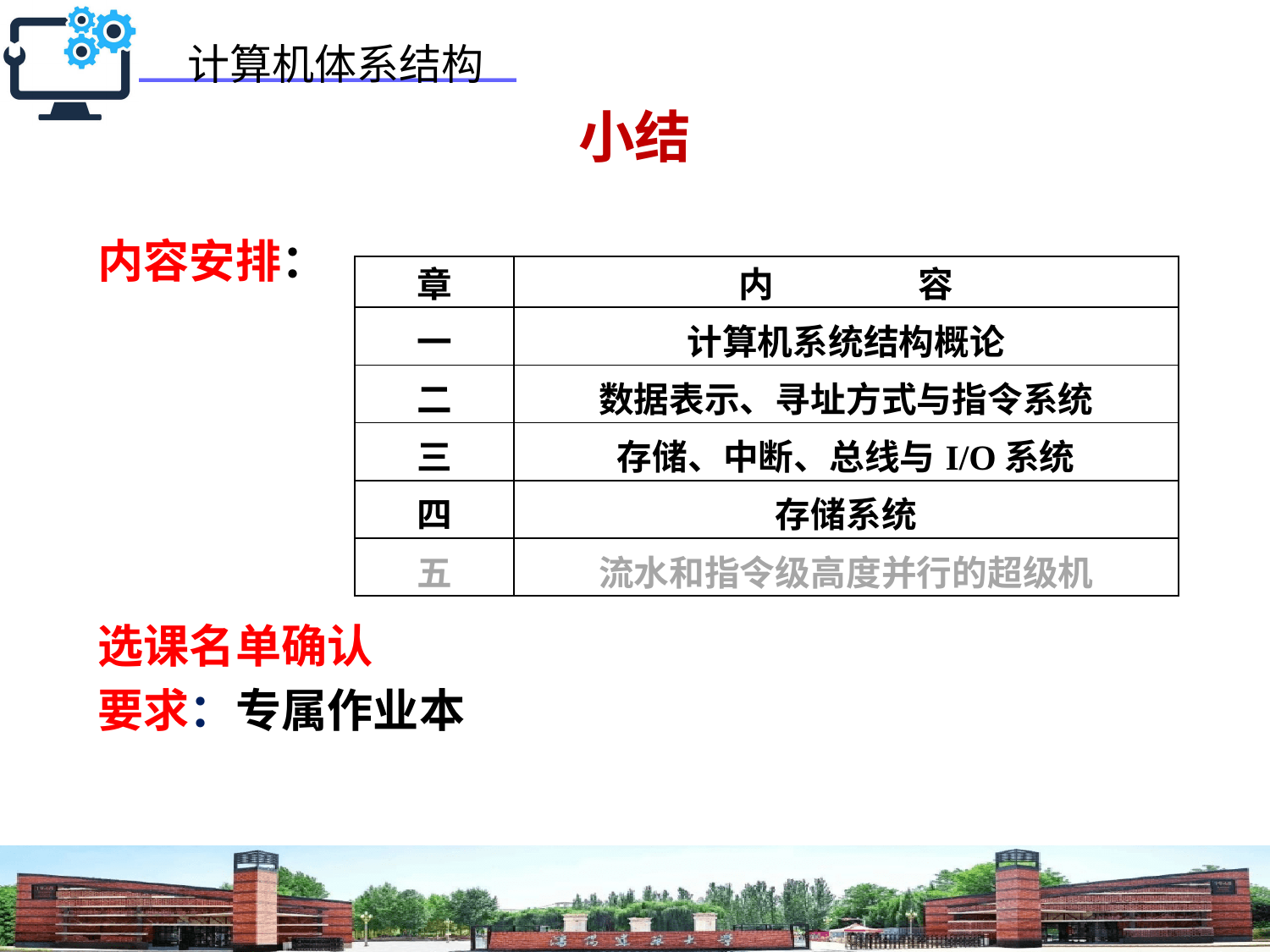

# 小结
内容安排：

选课名单确认
要求：专属作业本
| 章 | 内 容 |
| --- | --- |
| 一 | 计算机系统结构概论 |
| 二 | 数据表示、寻址方式与指令系统 |
| 三 | 存储、中断、总线与I/O系统 |
| 四 | 存储系统 |
| 五 | 流水和指令级高度并行的超级机 |